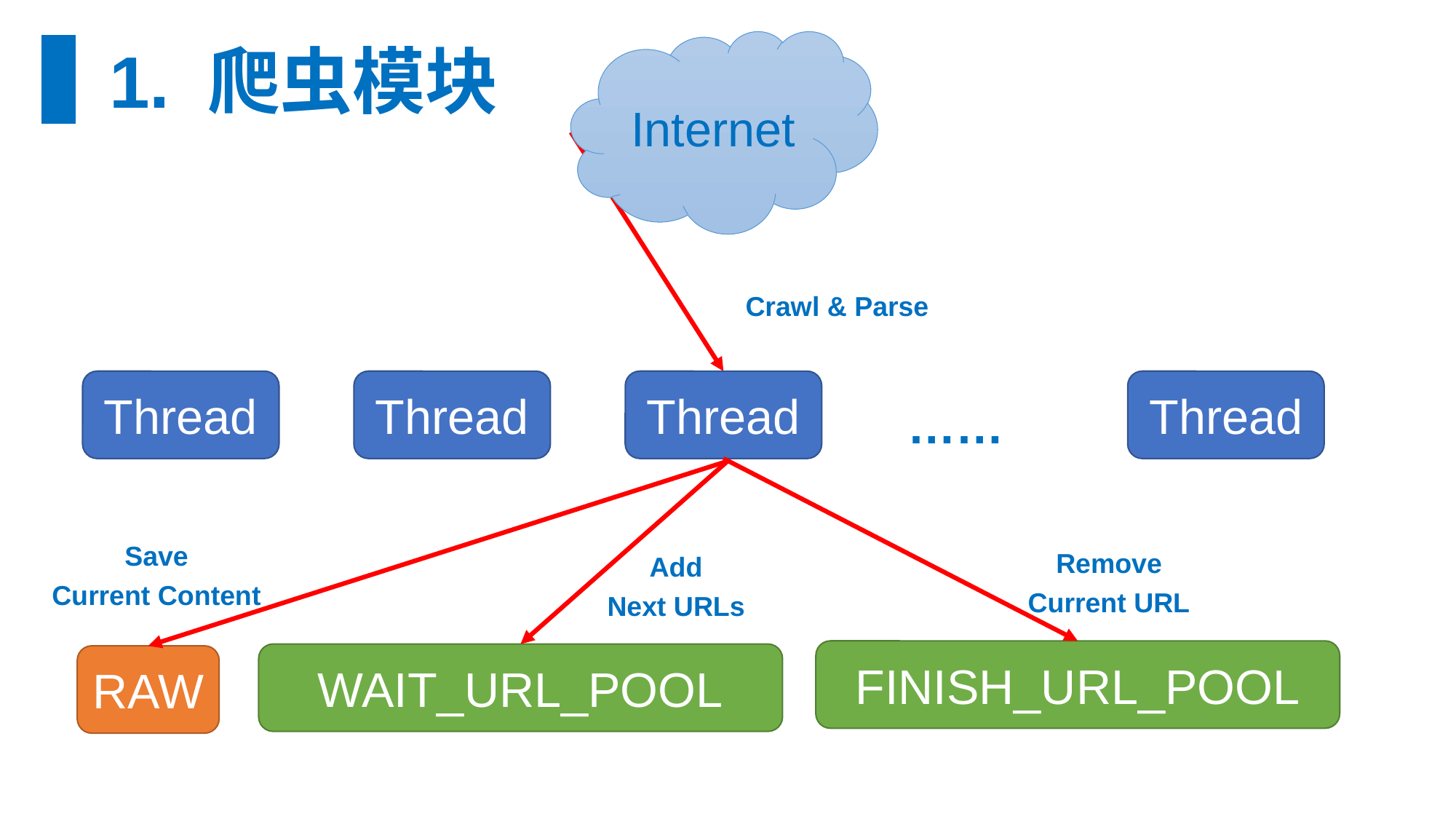

1. 爬虫模块

Internet
Crawl & Parse
Thread
Thread
Thread
Thread
……
Save
Current Content
Remove
Current URL
Add
Next URLs
FINISH_URL_POOL
WAIT_URL_POOL
RAW